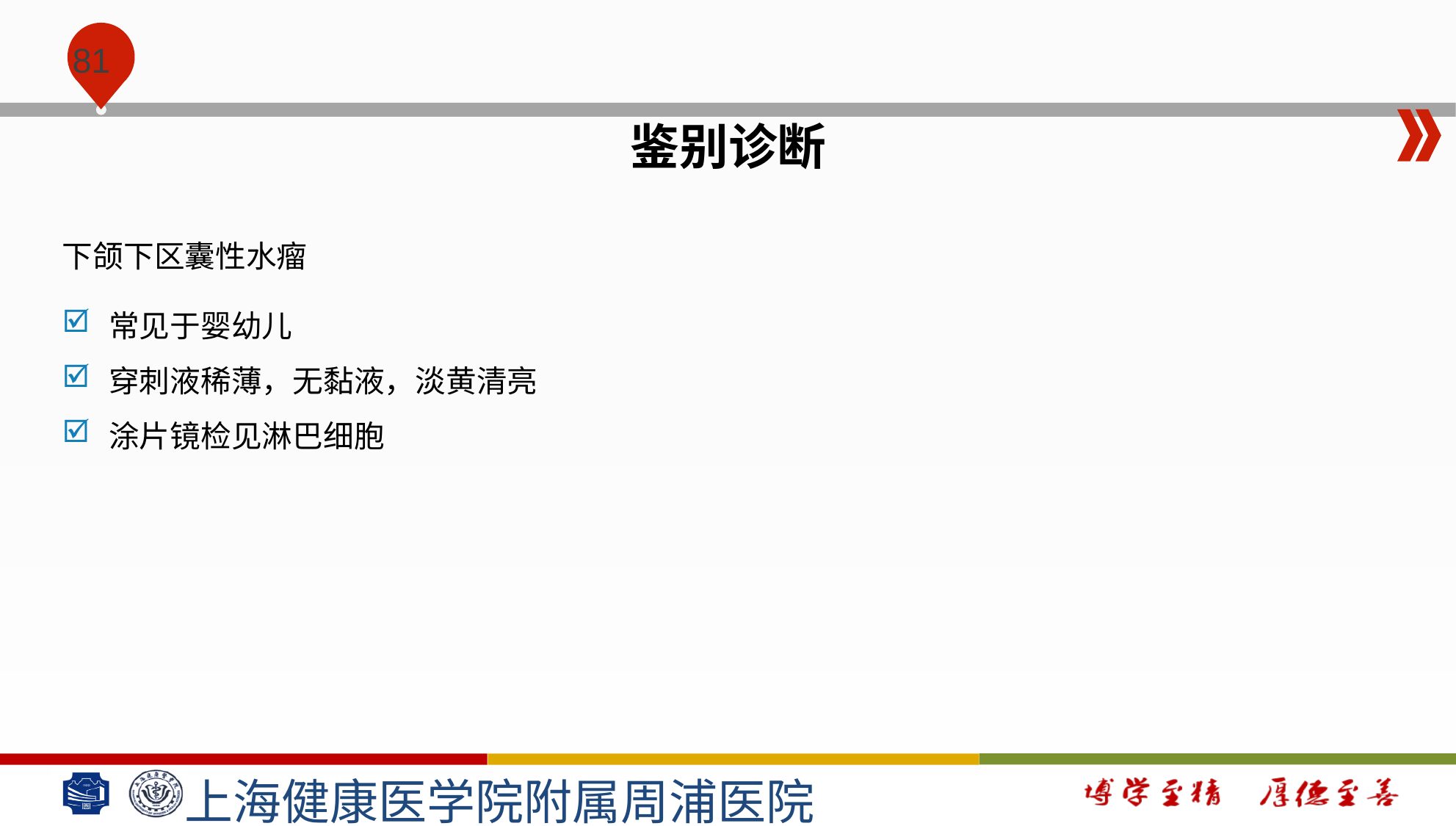

#

鉴别诊断
下颌下区囊性水瘤
常见于婴幼儿
穿刺液稀薄，无黏液，淡黄清亮
涂片镜检见淋巴细胞